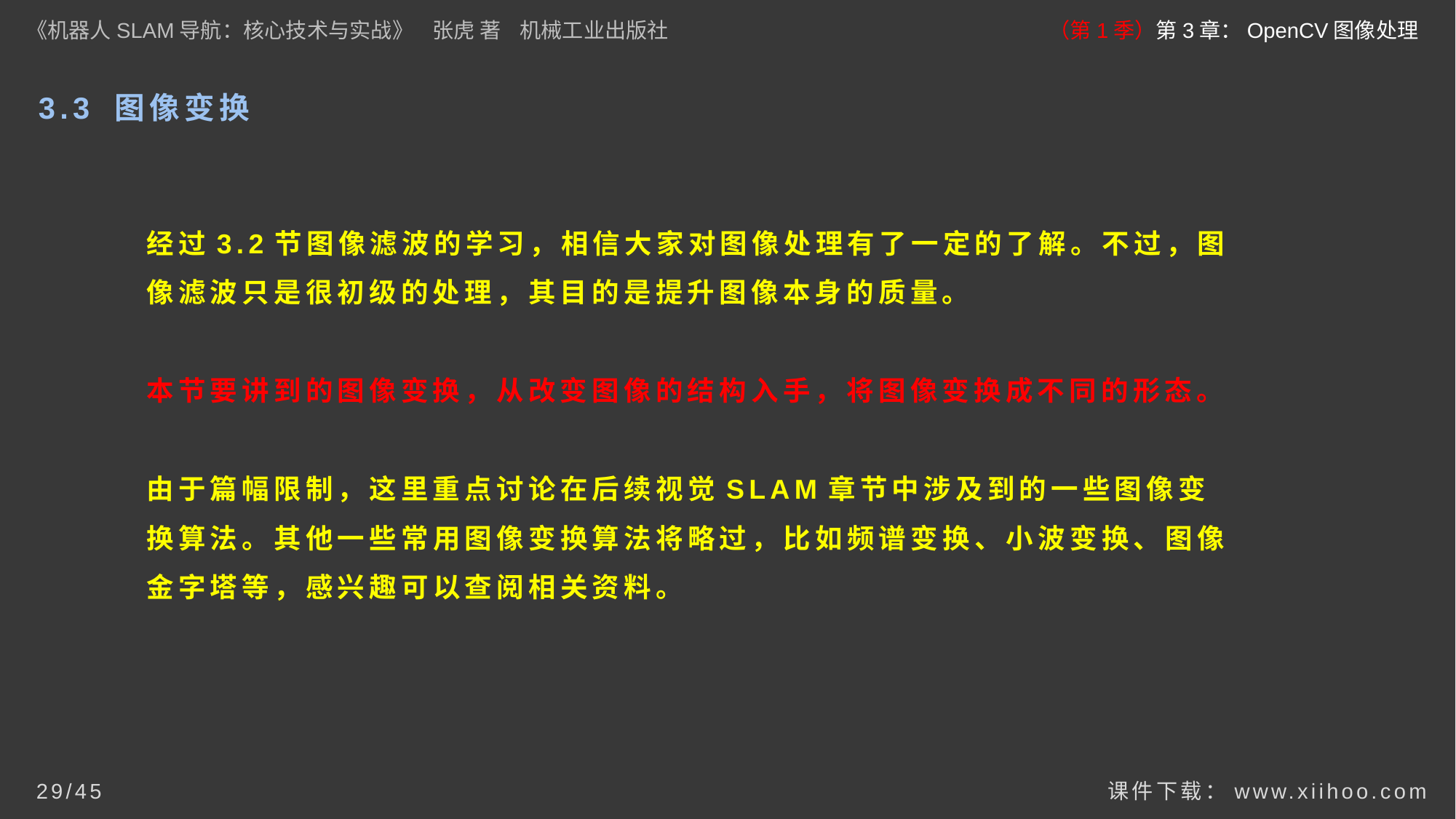

《机器人SLAM导航：核心技术与实战》    张虎 著    机械工业出版社
（第1季）第3章：OpenCV图像处理
# 3.3 图像变换
经过3.2节图像滤波的学习，相信大家对图像处理有了一定的了解。不过，图像滤波只是很初级的处理，其目的是提升图像本身的质量。

本节要讲到的图像变换，从改变图像的结构入手，将图像变换成不同的形态。

由于篇幅限制，这里重点讨论在后续视觉SLAM章节中涉及到的一些图像变换算法。其他一些常用图像变换算法将略过，比如频谱变换、小波变换、图像金字塔等，感兴趣可以查阅相关资料。
课件下载：www.xiihoo.com
29/45